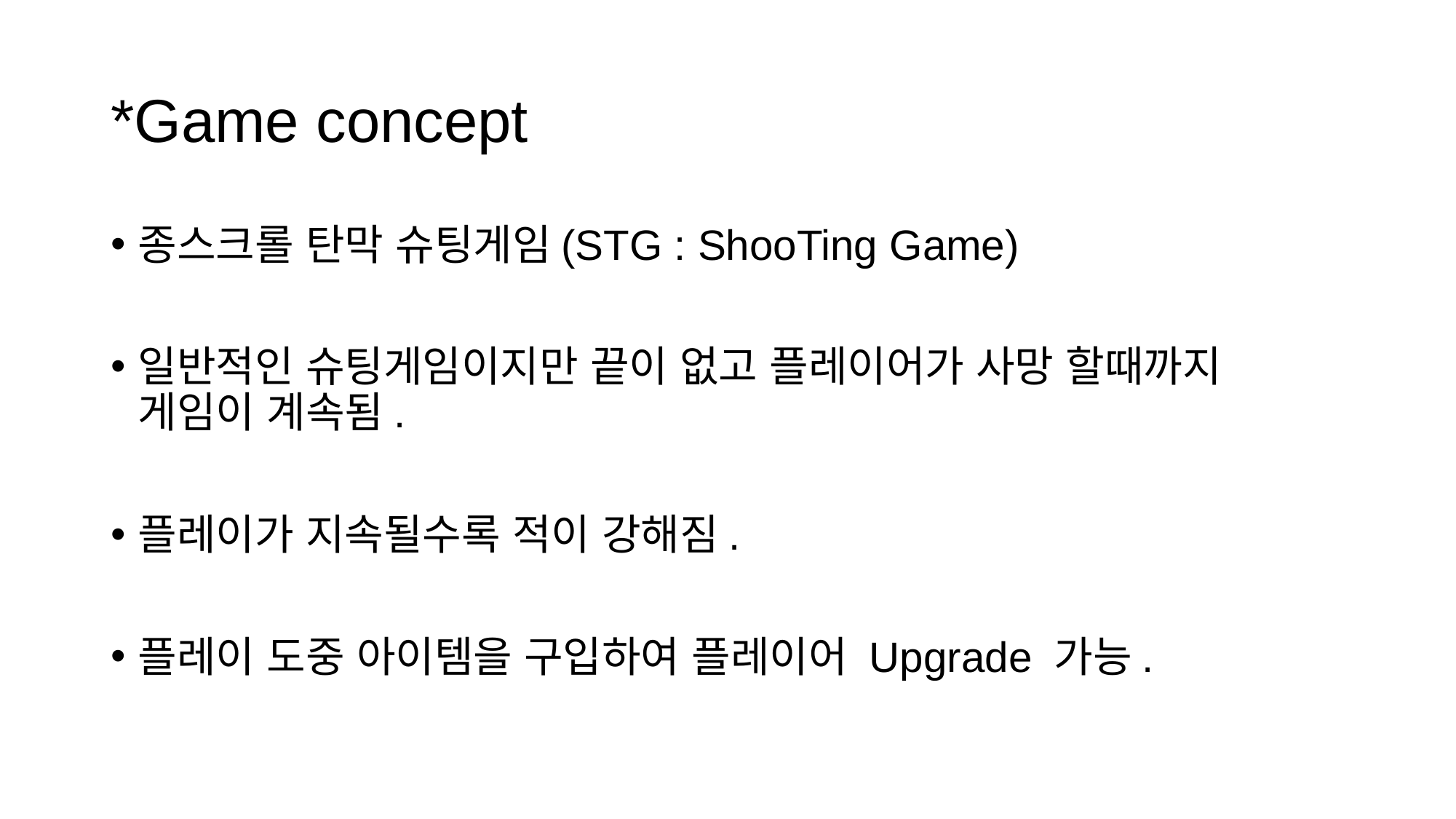

# *Game concept
종스크롤 탄막 슈팅게임(STG : ShooTing Game)

일반적인 슈팅게임이지만 끝이 없고 플레이어가 사망 할때까지 게임이 계속됨.

플레이가 지속될수록 적이 강해짐.

플레이 도중 아이템을 구입하여 플레이어 Upgrade 가능.